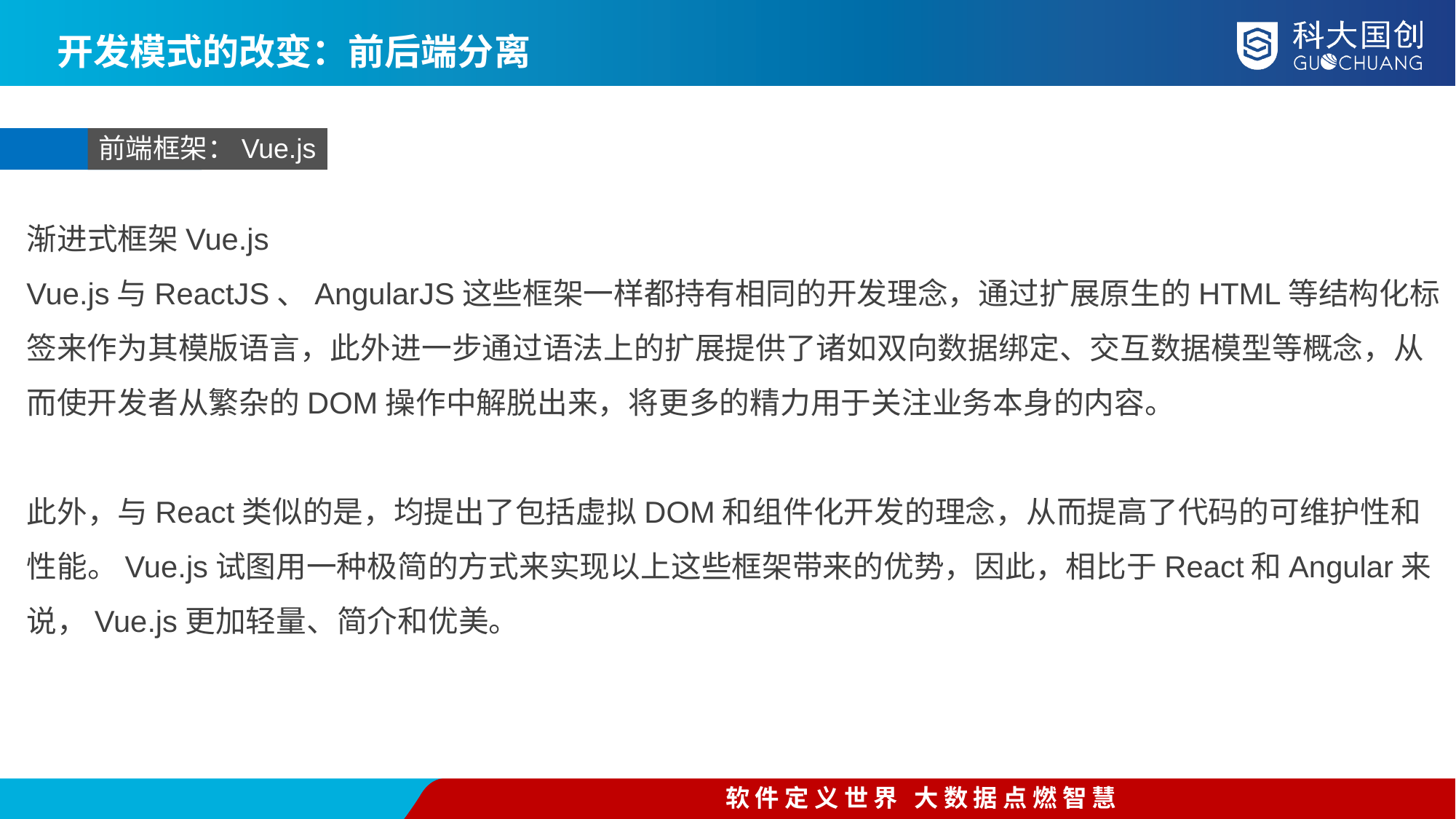

开发模式的改变：前后端分离
前端框架：Vue.js

渐进式框架Vue.js
Vue.js与ReactJS、AngularJS这些框架一样都持有相同的开发理念，通过扩展原生的HTML等结构化标签来作为其模版语言，此外进一步通过语法上的扩展提供了诸如双向数据绑定、交互数据模型等概念，从而使开发者从繁杂的DOM操作中解脱出来，将更多的精力用于关注业务本身的内容。

此外，与React类似的是，均提出了包括虚拟DOM和组件化开发的理念，从而提高了代码的可维护性和性能。Vue.js试图用一种极简的方式来实现以上这些框架带来的优势，因此，相比于React和Angular来说，Vue.js更加轻量、简介和优美。